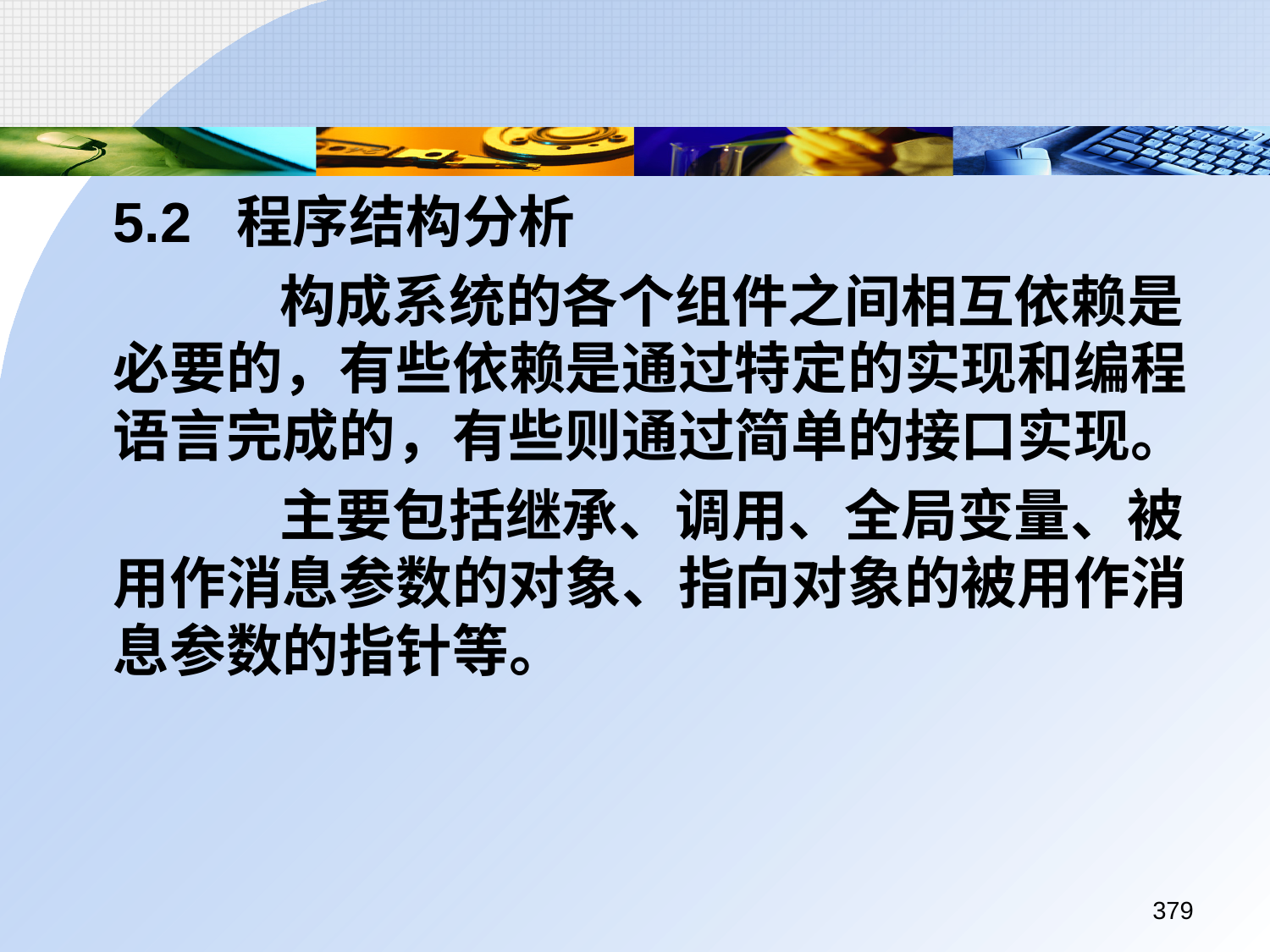

5.2  程序结构分析
		  构成系统的各个组件之间相互依赖是必要的，有些依赖是通过特定的实现和编程语言完成的，有些则通过简单的接口实现。
		  主要包括继承、调用、全局变量、被用作消息参数的对象、指向对象的被用作消息参数的指针等。
379